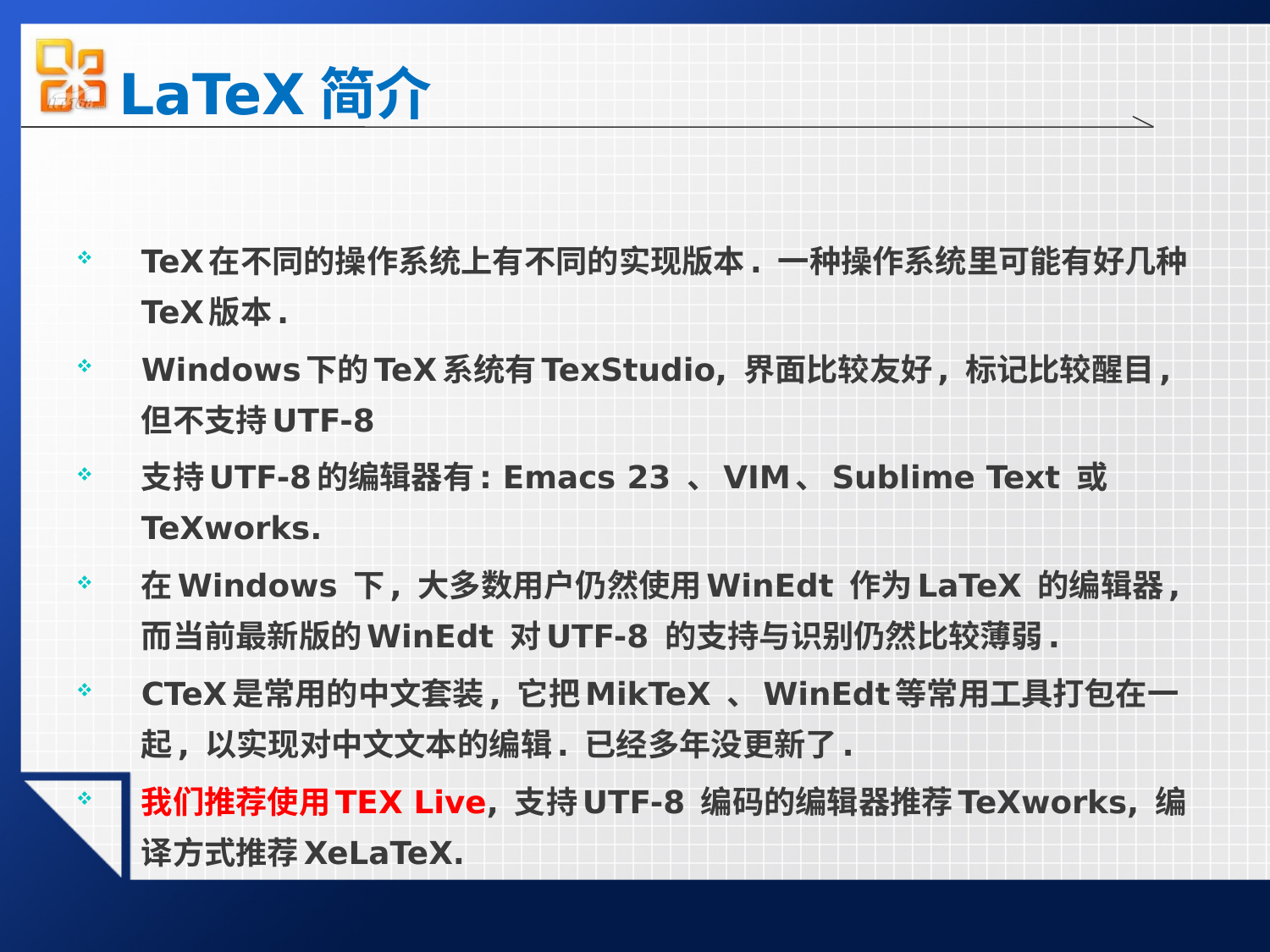

# LaTeX简介
TeX在不同的操作系统上有不同的实现版本. 一种操作系统里可能有好几种TeX版本.
Windows下的TeX系统有TexStudio, 界面比较友好, 标记比较醒目, 但不支持UTF-8
支持UTF-8的编辑器有: Emacs 23 、VIM、Sublime Text 或TeXworks.
在Windows 下, 大多数用户仍然使用WinEdt 作为LaTeX 的编辑器, 而当前最新版的WinEdt 对UTF-8 的支持与识别仍然比较薄弱.
CTeX是常用的中文套装, 它把MikTeX 、WinEdt等常用工具打包在一起, 以实现对中文文本的编辑. 已经多年没更新了.
我们推荐使用TEX Live, 支持UTF-8 编码的编辑器推荐TeXworks, 编译方式推荐XeLaTeX.